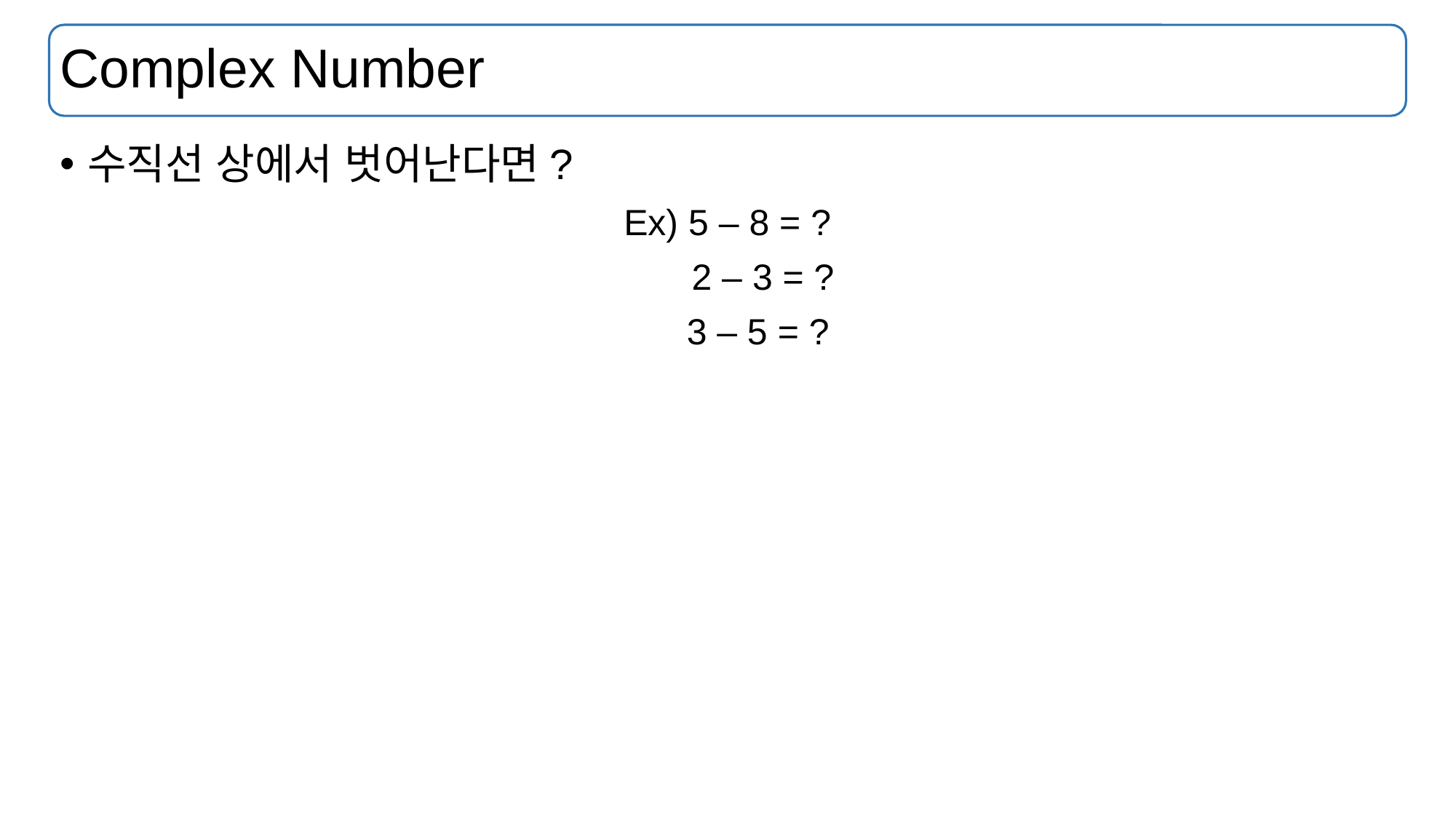

# Complex Number
수직선 상에서 벗어난다면?
Ex) 5 – 8 = ?
       2 – 3 = ?
       3 – 5 = ?